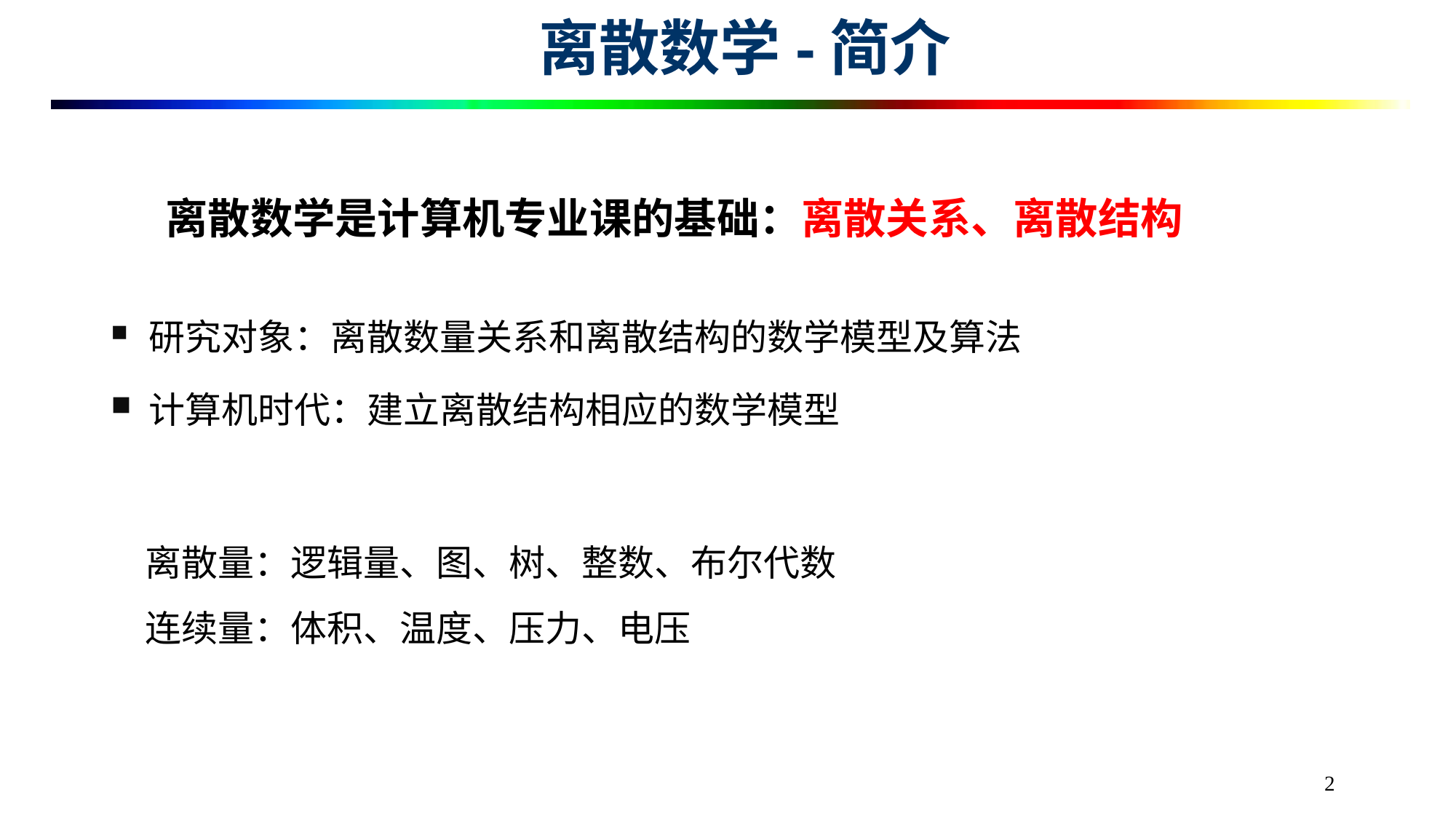

离散数学-简介
离散数学是计算机专业课的基础：离散关系、离散结构

  研究对象：离散数量关系和离散结构的数学模型及算法
 计算机时代：建立离散结构相应的数学模型

离散量：逻辑量、图、树、整数、布尔代数
连续量：体积、温度、压力、电压
2